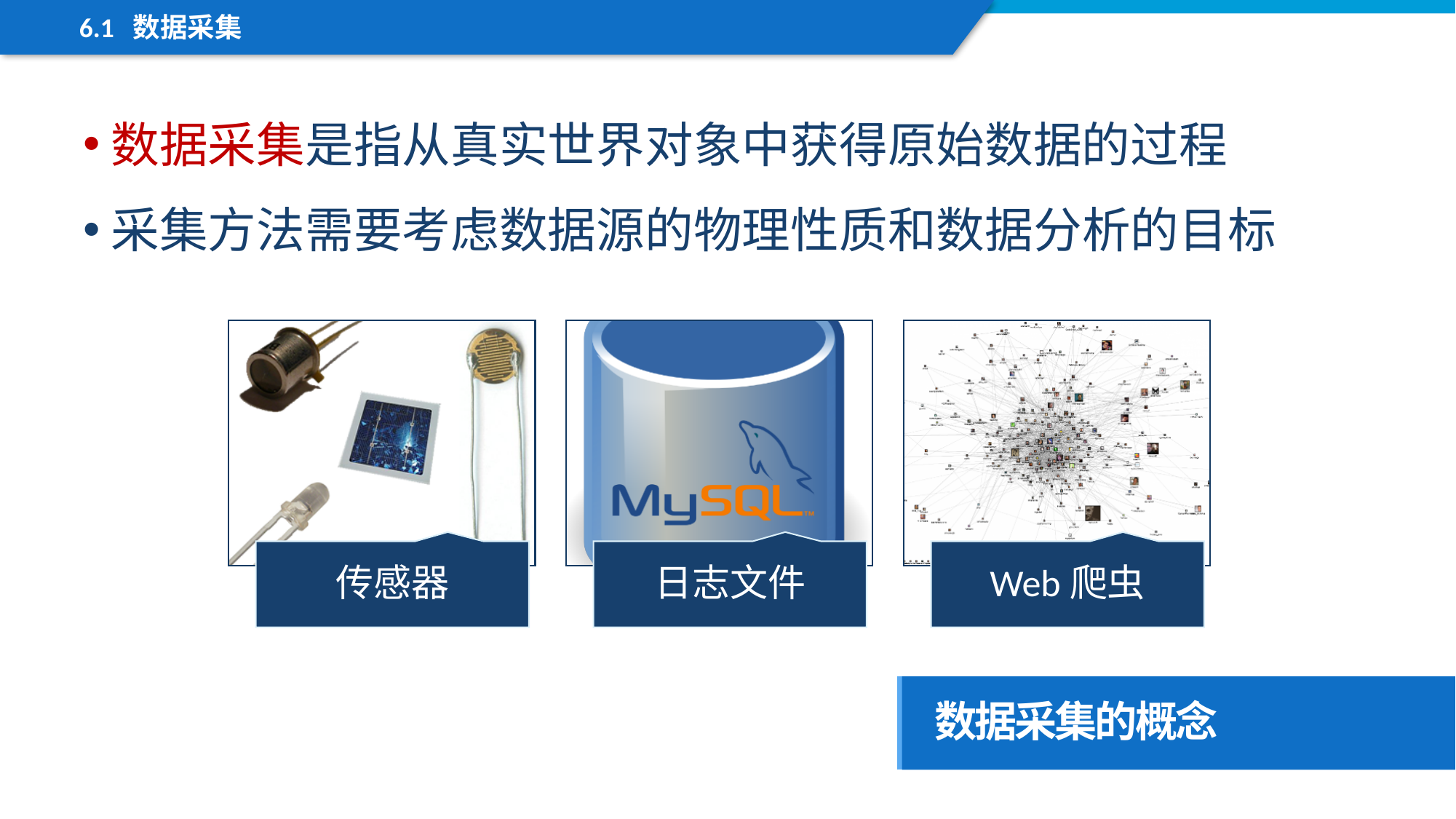

6.1  数据采集
数据采集是指从真实世界对象中获得原始数据的过程
采集方法需要考虑数据源的物理性质和数据分析的目标
传感器
日志文件
Web爬虫
数据采集的概念